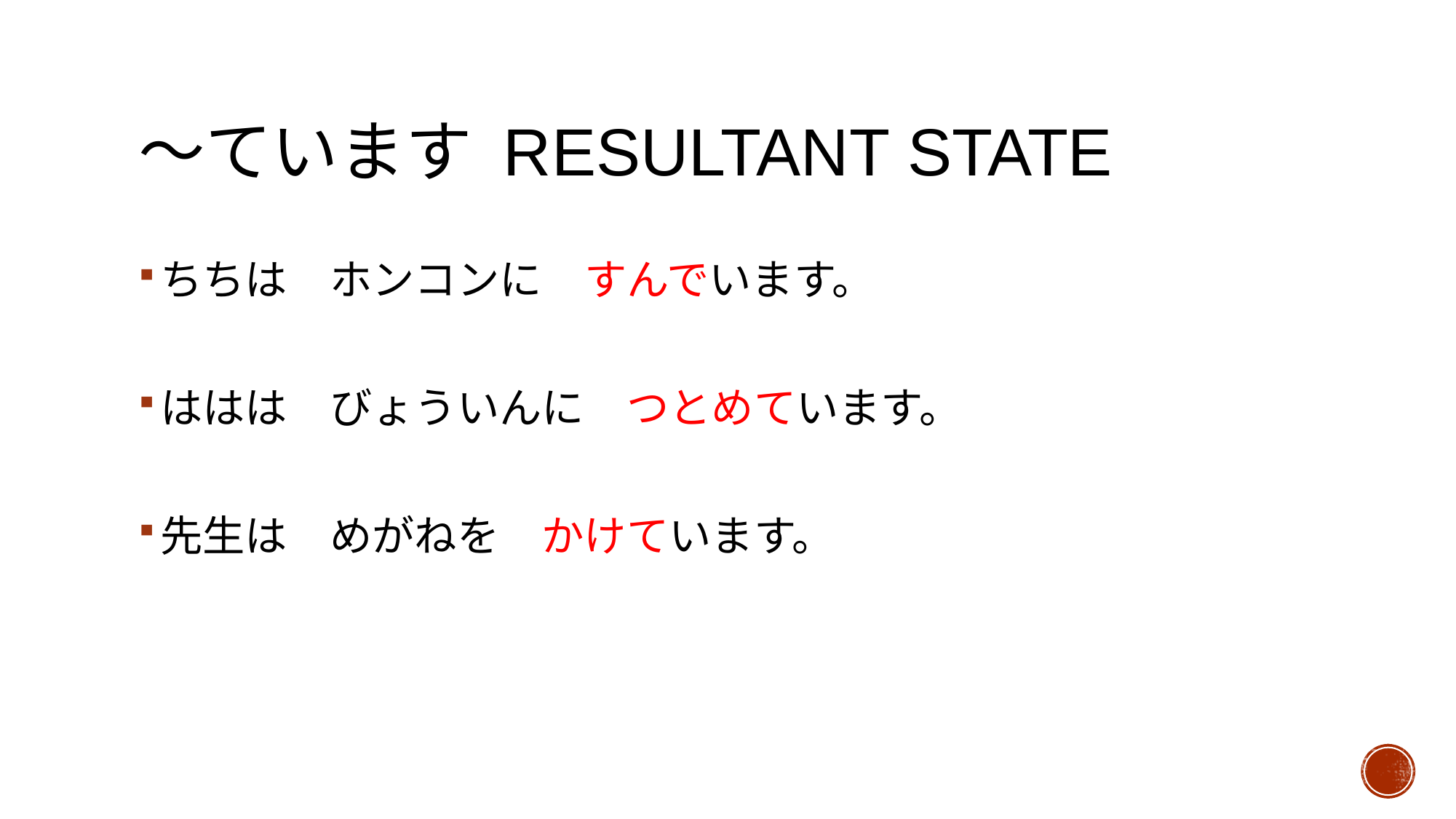

# 〜ています resultant state
ちちは　ホンコンに　すんでいます。

ははは　びょういんに　つとめています。

先生は　めがねを　かけています。